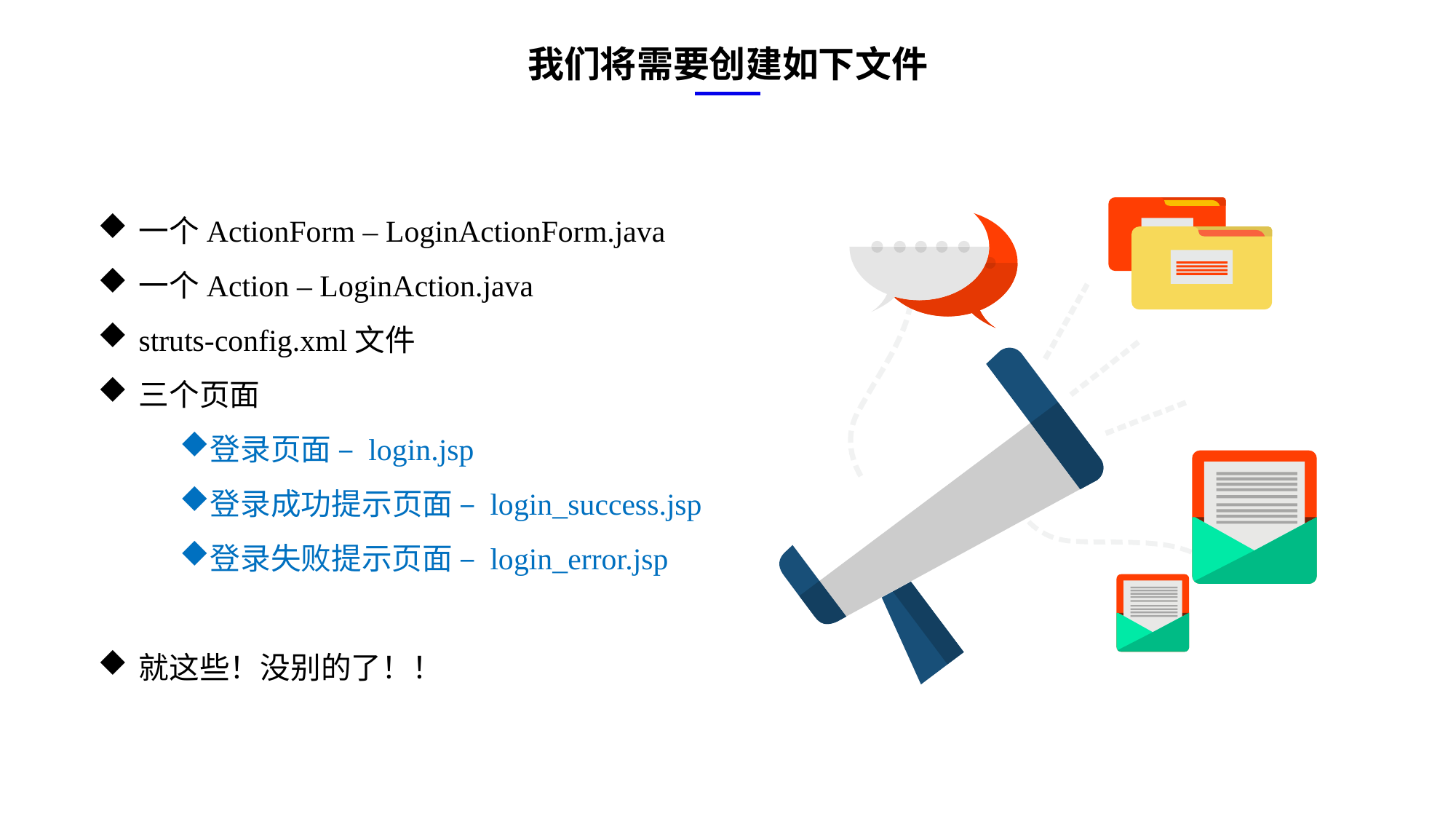

我们将需要创建如下文件
一个ActionForm – LoginActionForm.java
一个Action – LoginAction.java
struts-config.xml文件
三个页面
登录页面 – login.jsp
登录成功提示页面 – login_success.jsp
登录失败提示页面 – login_error.jsp

就这些！没别的了！！

e7d195523061f1c0ae0eb3eed39d2bcef4622b2499a05fe6567B54A876BEB457BD1EB8EBE9915191D1FA2E860D28D251AB291D9CBBDD28D4BD16020FD75D8281481517FC21E86E4C931520AFA1087E92E357E3DB373CA326F6F926B1A67F681E99E875FFD293B2C32B3919AE4D43F9436862A7DD54F9346DF3662D8AB7319030EF75D53FF682DE13